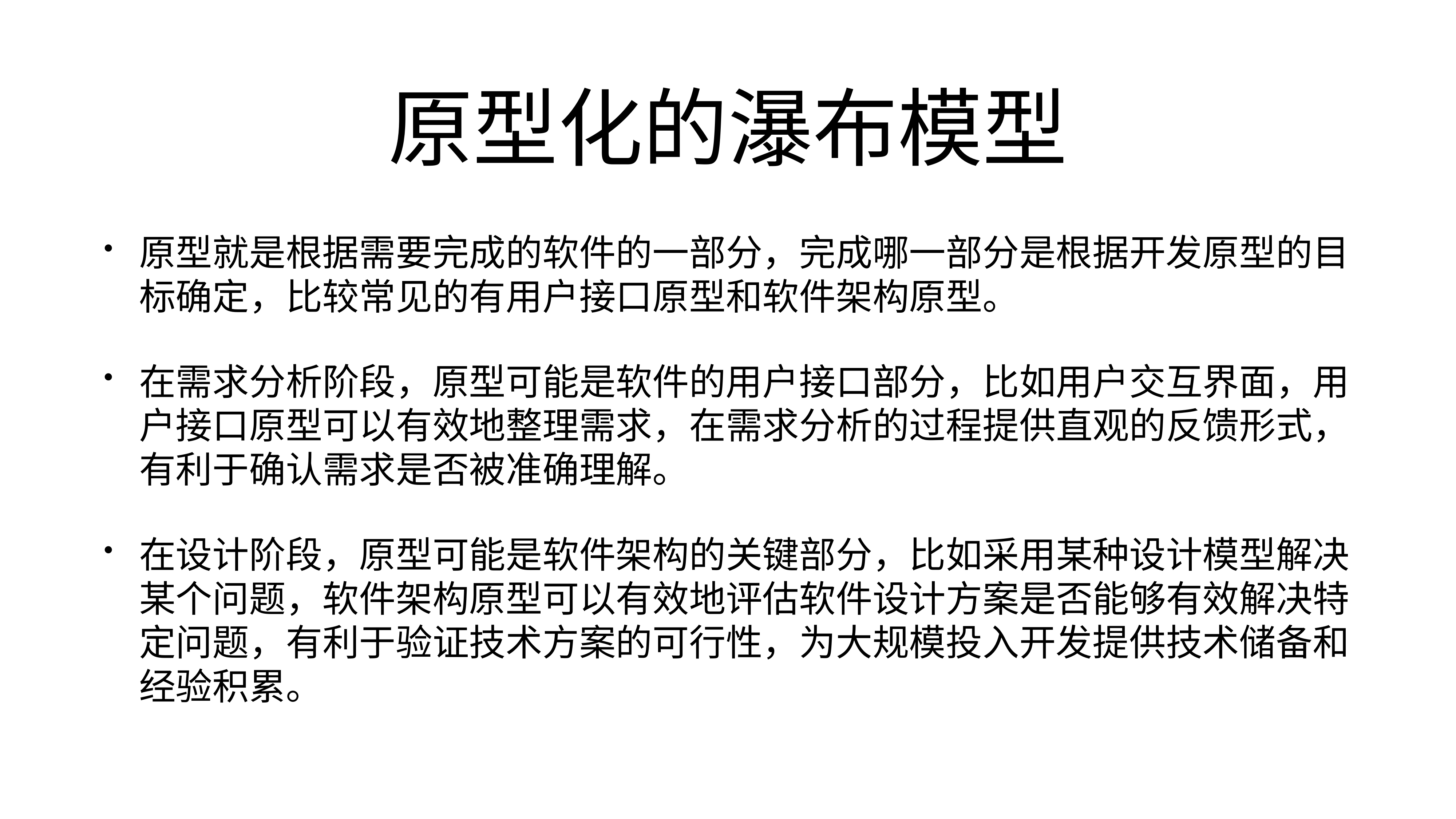

# 原型化的瀑布模型
原型就是根据需要完成的软件的一部分，完成哪一部分是根据开发原型的目标确定，比较常见的有用户接口原型和软件架构原型。
在需求分析阶段，原型可能是软件的用户接口部分，比如用户交互界面，用户接口原型可以有效地整理需求，在需求分析的过程提供直观的反馈形式，有利于确认需求是否被准确理解。
在设计阶段，原型可能是软件架构的关键部分，比如采用某种设计模型解决某个问题，软件架构原型可以有效地评估软件设计方案是否能够有效解决特定问题，有利于验证技术方案的可行性，为大规模投入开发提供技术储备和经验积累。